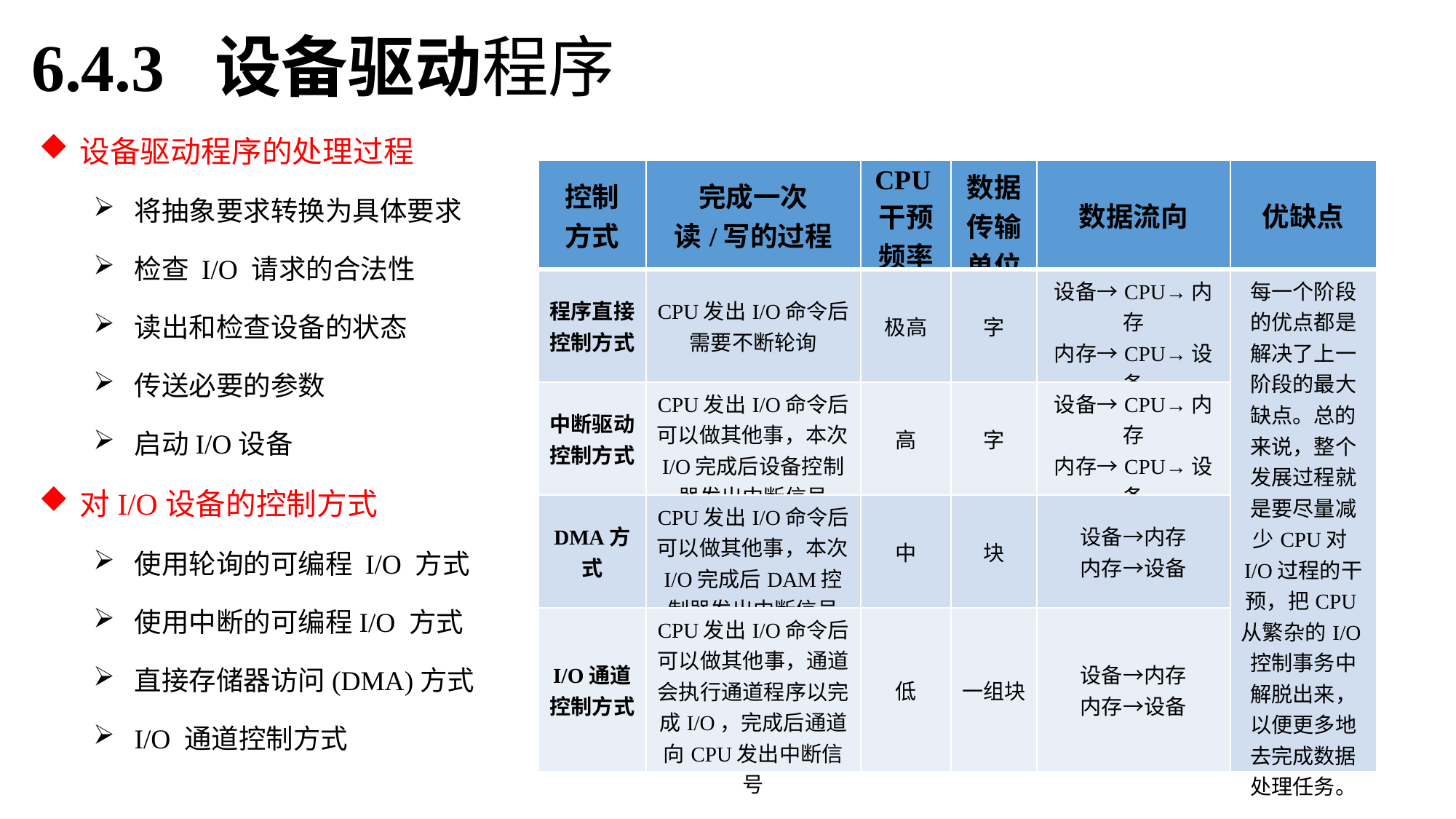

6.4.3  设备驱动程序
设备驱动程序的处理过程
将抽象要求转换为具体要求
检查 I/O 请求的合法性
读出和检查设备的状态
传送必要的参数
启动I/O设备

| 控制 方式 | 完成一次 读/写的过程 | CPU干预频率 | 数据传输单位 | 数据流向 | 优缺点 |
| --- | --- | --- | --- | --- | --- |
| 程序直接 控制方式 | CPU发出I/O命令后需要不断轮询 | 极高 | 字 | 设备→CPU→内存 内存→CPU→设备 | 每一个阶段的优点都是解决了上一阶段的最大缺点。总的来说，整个发展过程就是要尽量减少CPU对I/O过程的干预，把CPU从繁杂的I/O控制事务中解脱出来，以便更多地去完成数据处理任务。 |
| 中断驱动 控制方式 | CPU发出I/O命令后可以做其他事，本次I/O完成后设备控制器发出中断信号 | 高 | 字 | 设备→CPU→内存 内存→CPU→设备 |  |
| DMA方式 | CPU发出I/O命令后可以做其他事，本次I/O完成后DAM控制器发出中断信号 | 中 | 块 | 设备→内存 内存→设备 |  |
| I/O通道 控制方式 | CPU发出I/O命令后可以做其他事，通道会执行通道程序以完成I/O，完成后通道向CPU发出中断信号 | 低 | 一组块 | 设备→内存 内存→设备 |  |
对I/O设备的控制方式
使用轮询的可编程 I/O 方式
使用中断的可编程I/O 方式
直接存储器访问(DMA)方式
I/O 通道控制方式